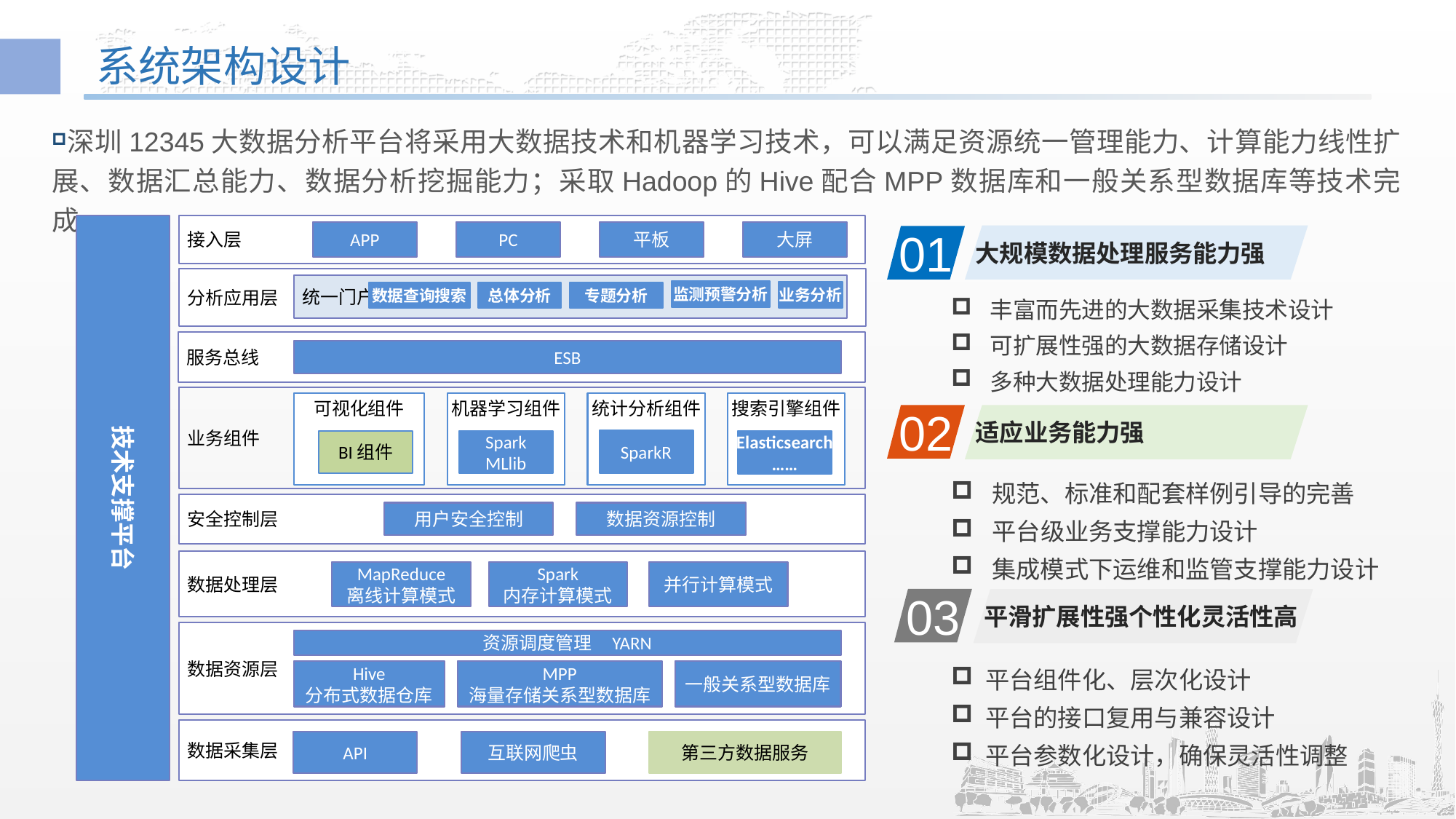

# 系统架构设计
深圳12345大数据分析平台将采用大数据技术和机器学习技术，可以满足资源统一管理能力、计算能力线性扩展、数据汇总能力、数据分析挖掘能力；采取Hadoop的Hive配合MPP数据库和一般关系型数据库等技术完成。
技术支撑平台
接入层
APP
PC
平板
大屏
大规模数据处理服务能力强
01
分析应用层
统一门户
监测预警分析
业务分析
丰富而先进的大数据采集技术设计
可扩展性强的大数据存储设计
多种大数据处理能力设计
数据查询搜索
总体分析
专题分析
服务总线
ESB
业务组件
可视化组件
BI组件
机器学习组件

Spark
MLlib

统计分析组件
SparkR
搜索引擎组件
Elasticsearch
……
02
适应业务能力强
规范、标准和配套样例引导的完善
平台级业务支撑能力设计
集成模式下运维和监管支撑能力设计
安全控制层
用户安全控制
数据资源控制
数据处理层
MapReduce
离线计算模式
Spark
内存计算模式
并行计算模式
03
平滑扩展性强个性化灵活性高
数据资源层
资源调度管理    YARN
Hive
分布式数据仓库
MPP
海量存储关系型数据库
一般关系型数据库
平台组件化、层次化设计
平台的接口复用与兼容设计
平台参数化设计，确保灵活性调整
数据采集层
API
互联网爬虫
第三方数据服务